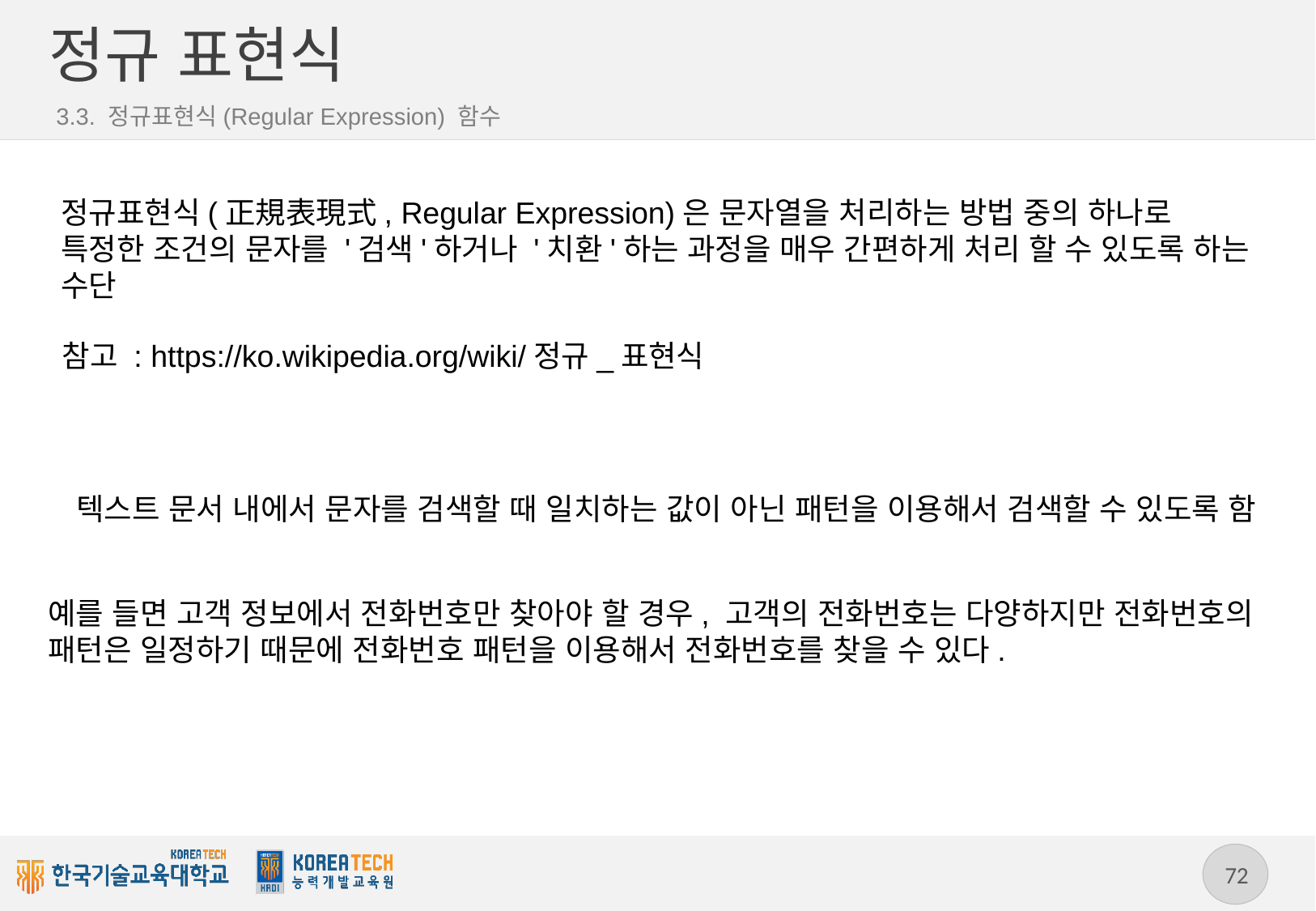

# 정규 표현식
3.3. 정규표현식(Regular Expression) 함수
정규표현식(正規表現式, Regular Expression)은 문자열을 처리하는 방법 중의 하나로 특정한 조건의 문자를 '검색'하거나 '치환'하는 과정을 매우 간편하게 처리 할 수 있도록 하는 수단
참고 : https://ko.wikipedia.org/wiki/정규_표현식
텍스트 문서 내에서 문자를 검색할 때 일치하는 값이 아닌 패턴을 이용해서 검색할 수 있도록 함
예를 들면 고객 정보에서 전화번호만 찾아야 할 경우, 고객의 전화번호는 다양하지만 전화번호의 패턴은 일정하기 때문에 전화번호 패턴을 이용해서 전화번호를 찾을 수 있다.